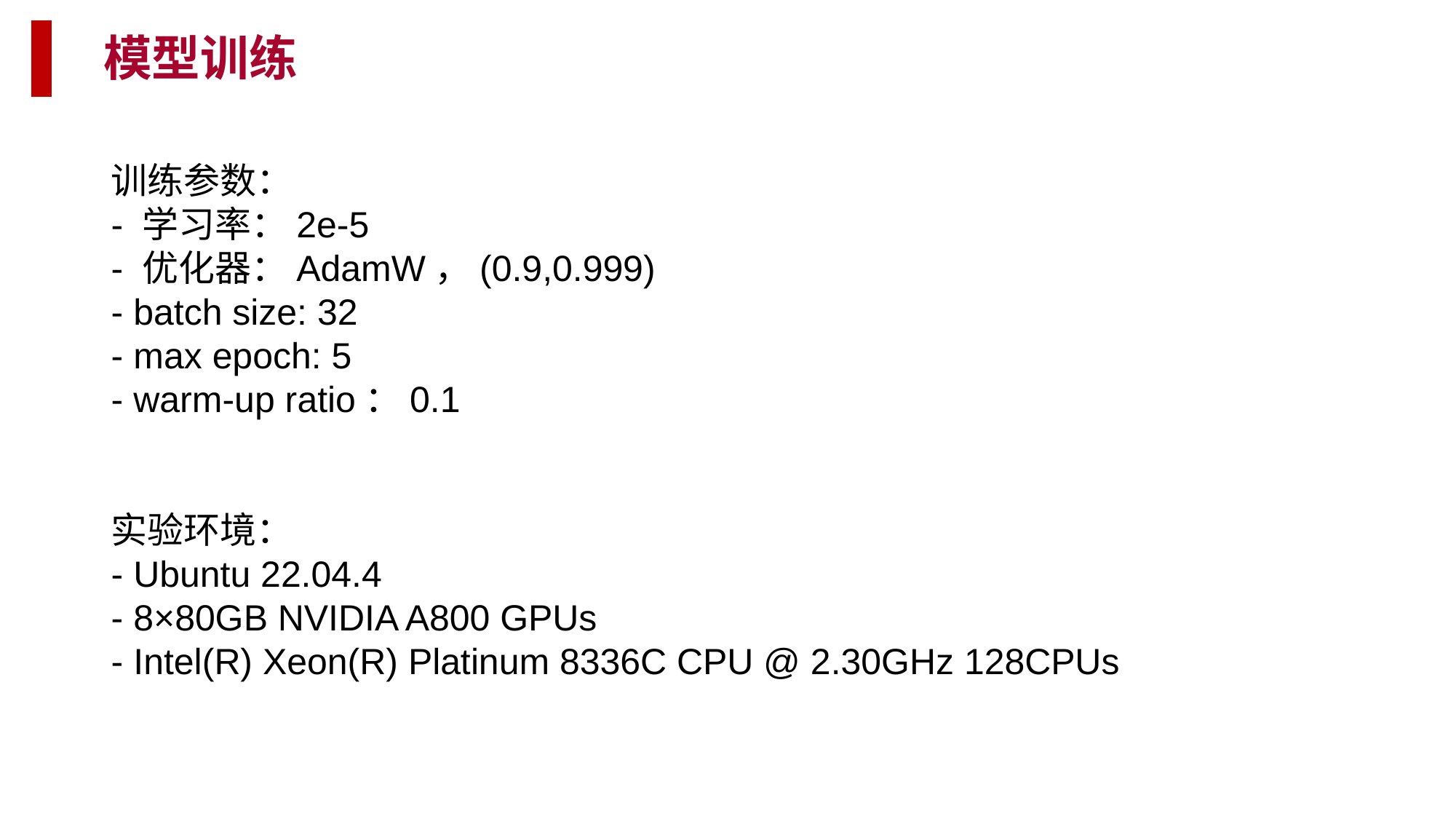

模型训练

训练参数：
- 学习率：2e-5
- 优化器：AdamW，(0.9,0.999)
- batch size: 32
- max epoch: 5
- warm-up ratio：0.1

实验环境：
- Ubuntu 22.04.4
- 8×80GB NVIDIA A800 GPUs
- Intel(R) Xeon(R) Platinum 8336C CPU @ 2.30GHz 128CPUs